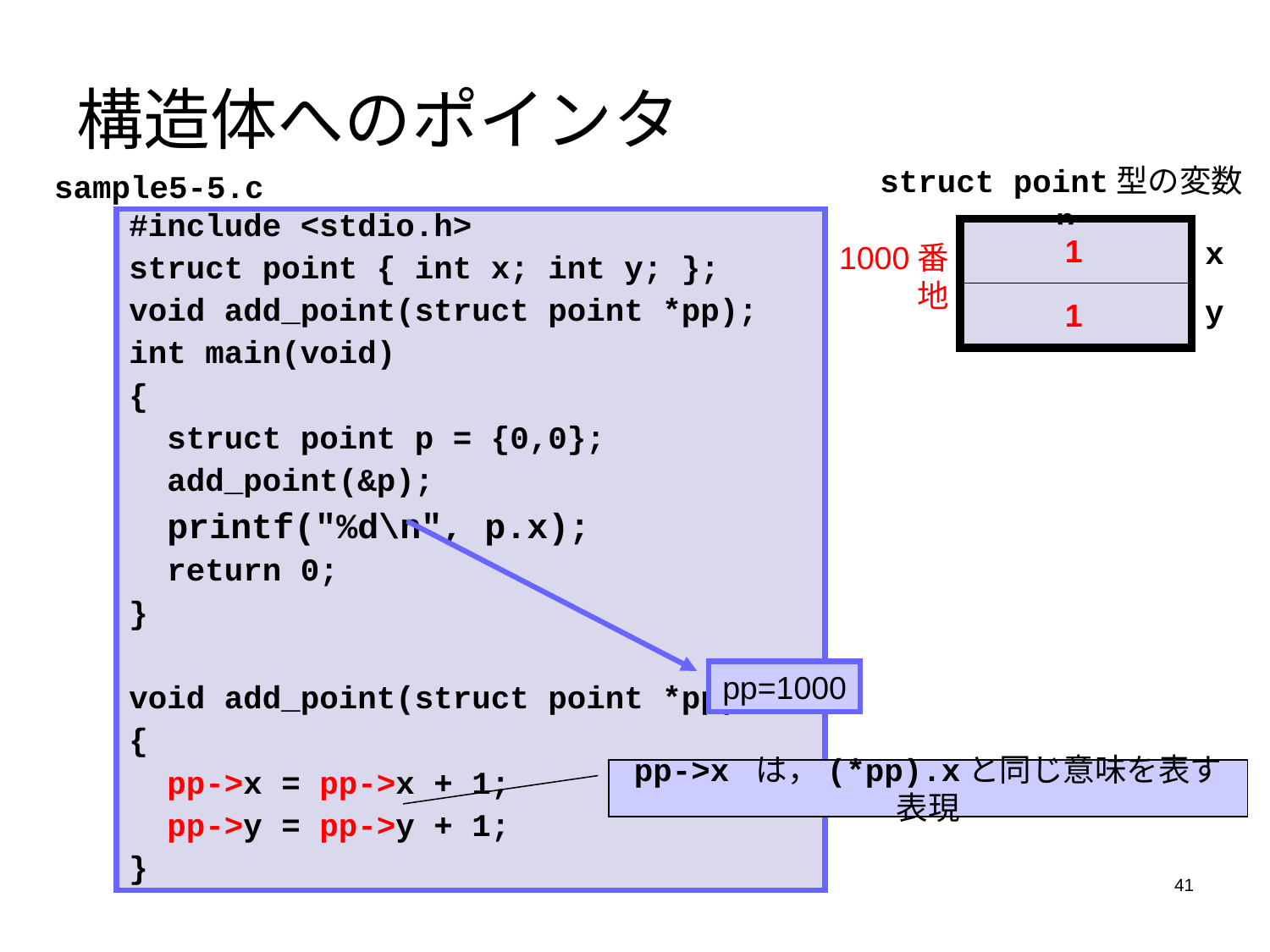

# 構造体へのポインタ
struct point型の変数p
sample5-5.c
#include <stdio.h>
struct point { int x; int y; };
void add_point(struct point *pp);
int main(void)
{
  struct point p = {0,0};
  add_point(&p);
  printf("%d\n", p.x);
  return 0;
}

void add_point(struct point *pp)
{
  pp->x = pp->x + 1;
  pp->y = pp->y + 1;
}

1
x
0
1000番地

y
1
0

pp=1000
pp->x は，(*pp).xと同じ意味を表す表現
41